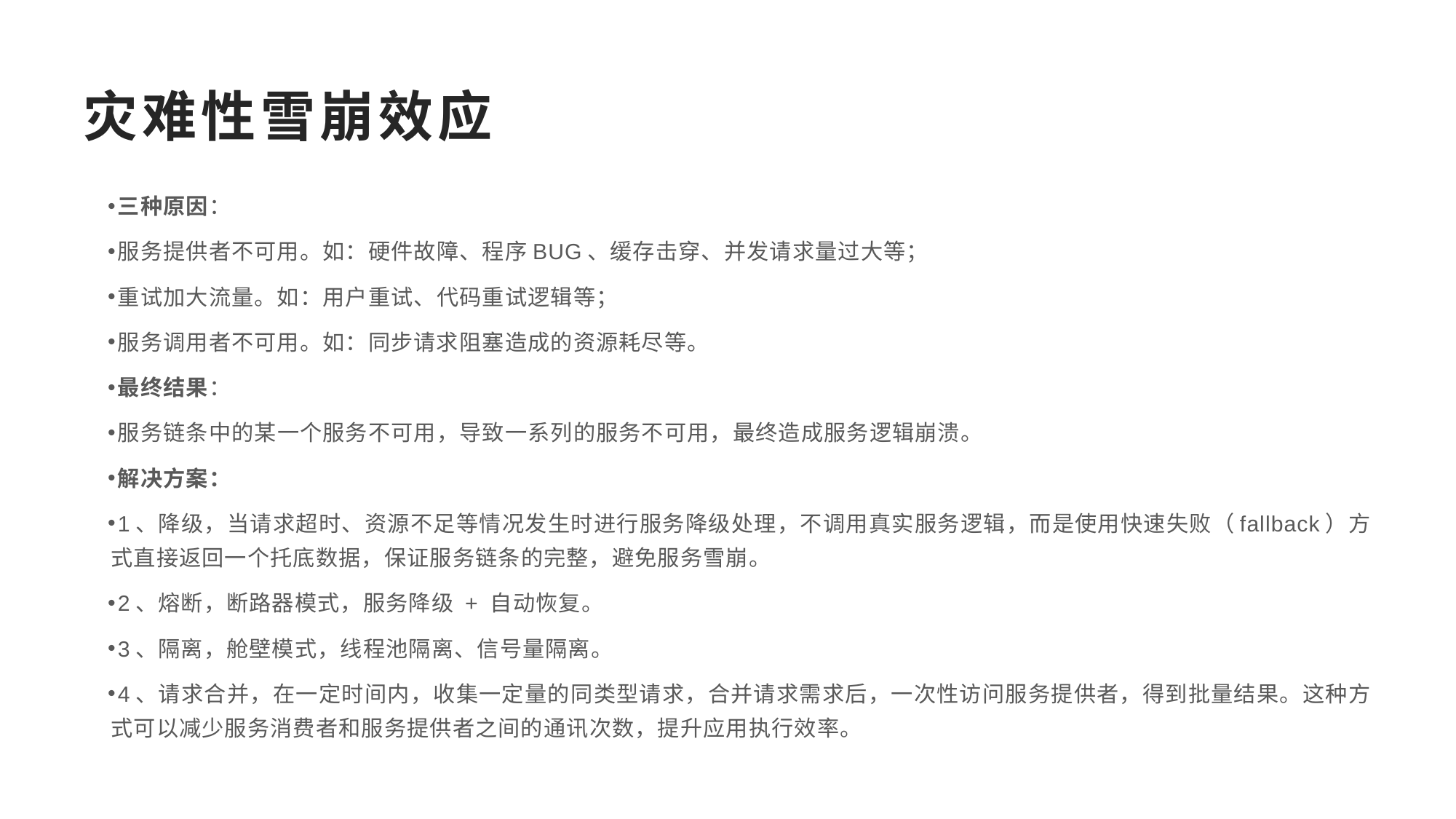

灾难性雪崩效应
三种原因：
服务提供者不可用。如：硬件故障、程序BUG、缓存击穿、并发请求量过大等；
重试加大流量。如：用户重试、代码重试逻辑等；
服务调用者不可用。如：同步请求阻塞造成的资源耗尽等。
最终结果：
服务链条中的某一个服务不可用，导致一系列的服务不可用，最终造成服务逻辑崩溃。
解决方案：
1、降级，当请求超时、资源不足等情况发生时进行服务降级处理，不调用真实服务逻辑，而是使用快速失败（fallback）方式直接返回一个托底数据，保证服务链条的完整，避免服务雪崩。
2、熔断，断路器模式，服务降级 + 自动恢复。
3、隔离，舱壁模式，线程池隔离、信号量隔离。
4、请求合并，在一定时间内，收集一定量的同类型请求，合并请求需求后，一次性访问服务提供者，得到批量结果。这种方式可以减少服务消费者和服务提供者之间的通讯次数，提升应用执行效率。